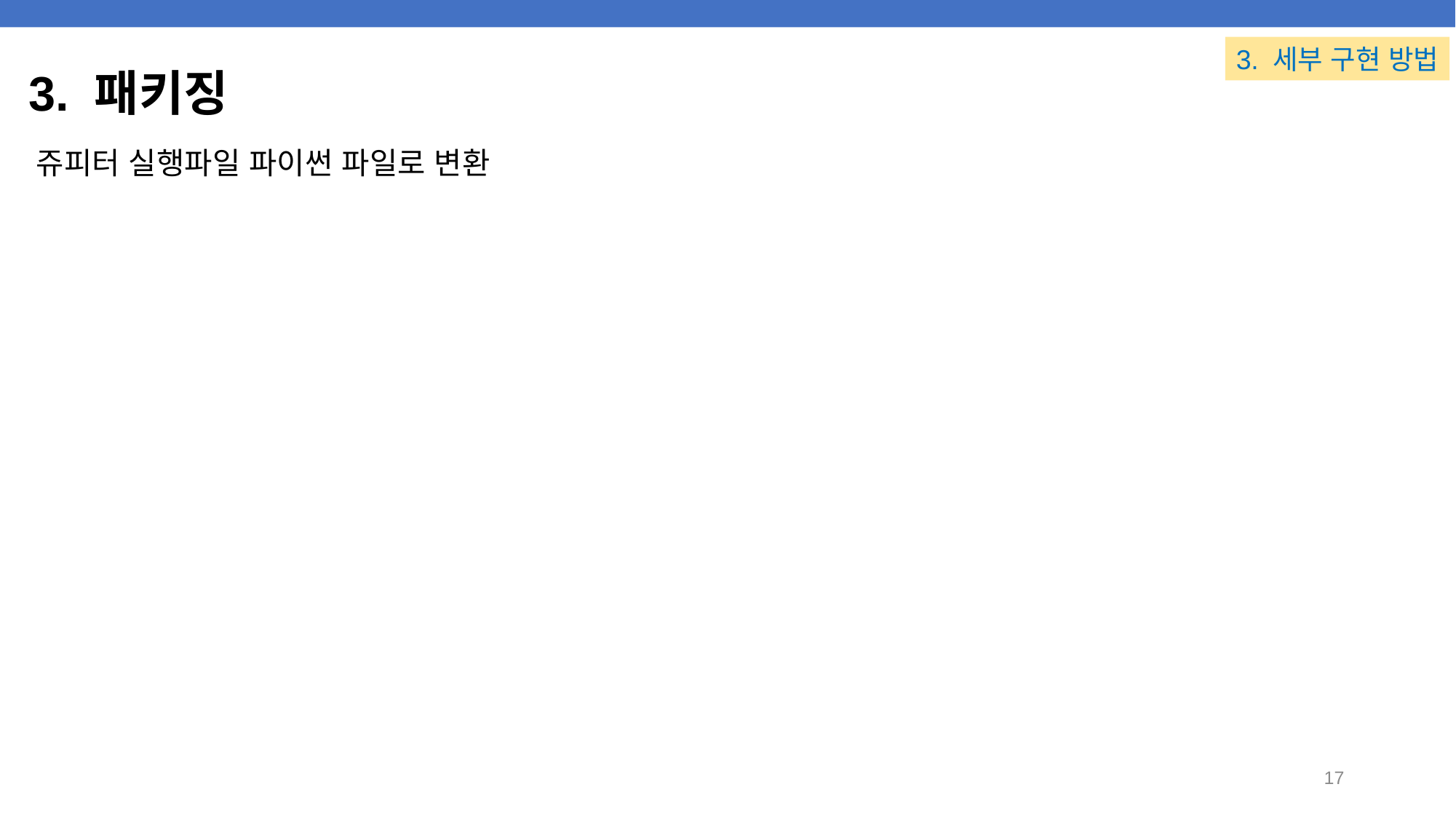

3. 세부 구현 방법
# 3. 패키징
쥬피터 실행파일 파이썬 파일로 변환
17